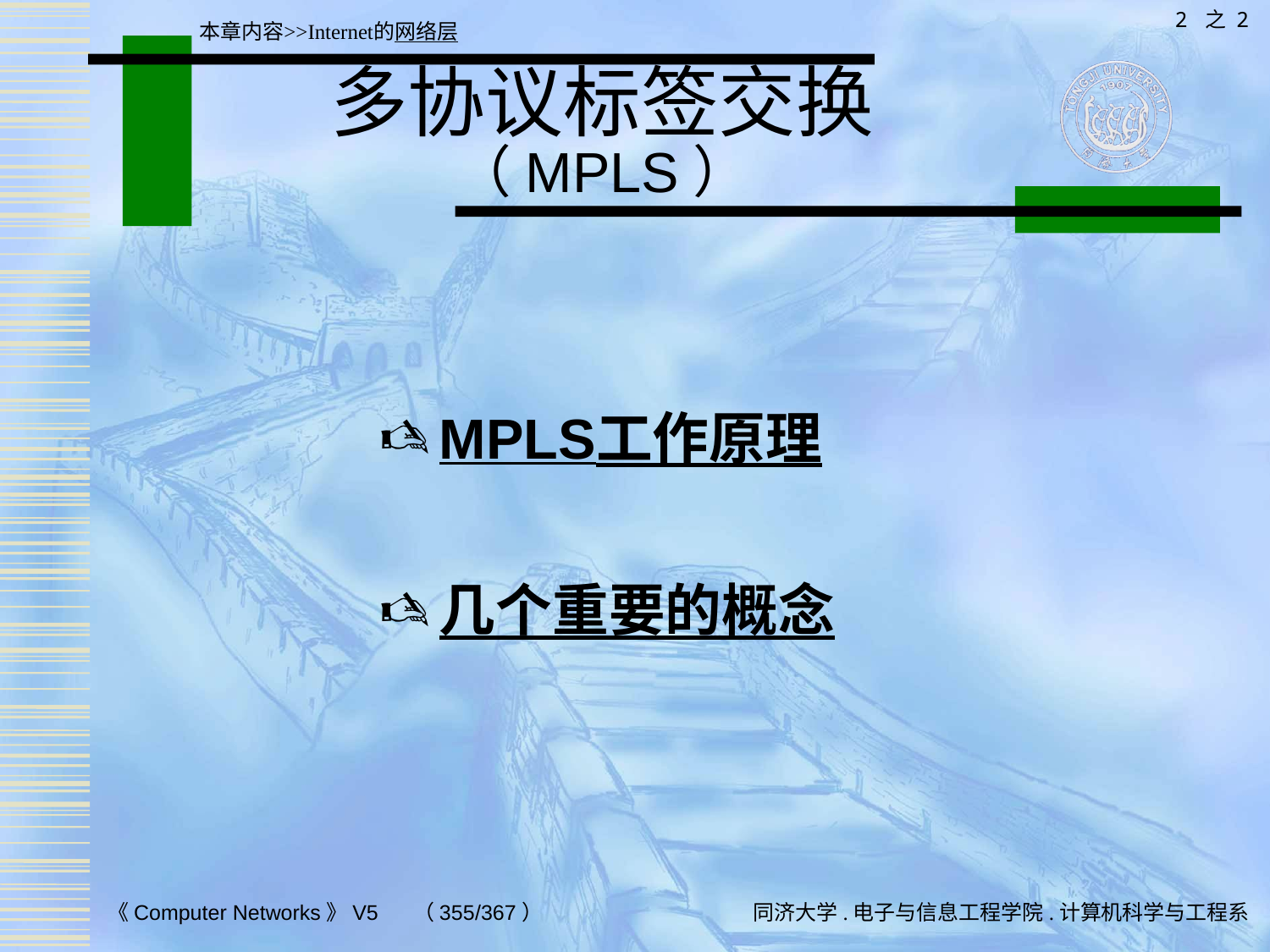

2 之 2
本章内容>>Internet的网络层
# 多协议标签交换 （MPLS）
MPLS工作原理

几个重要的概念